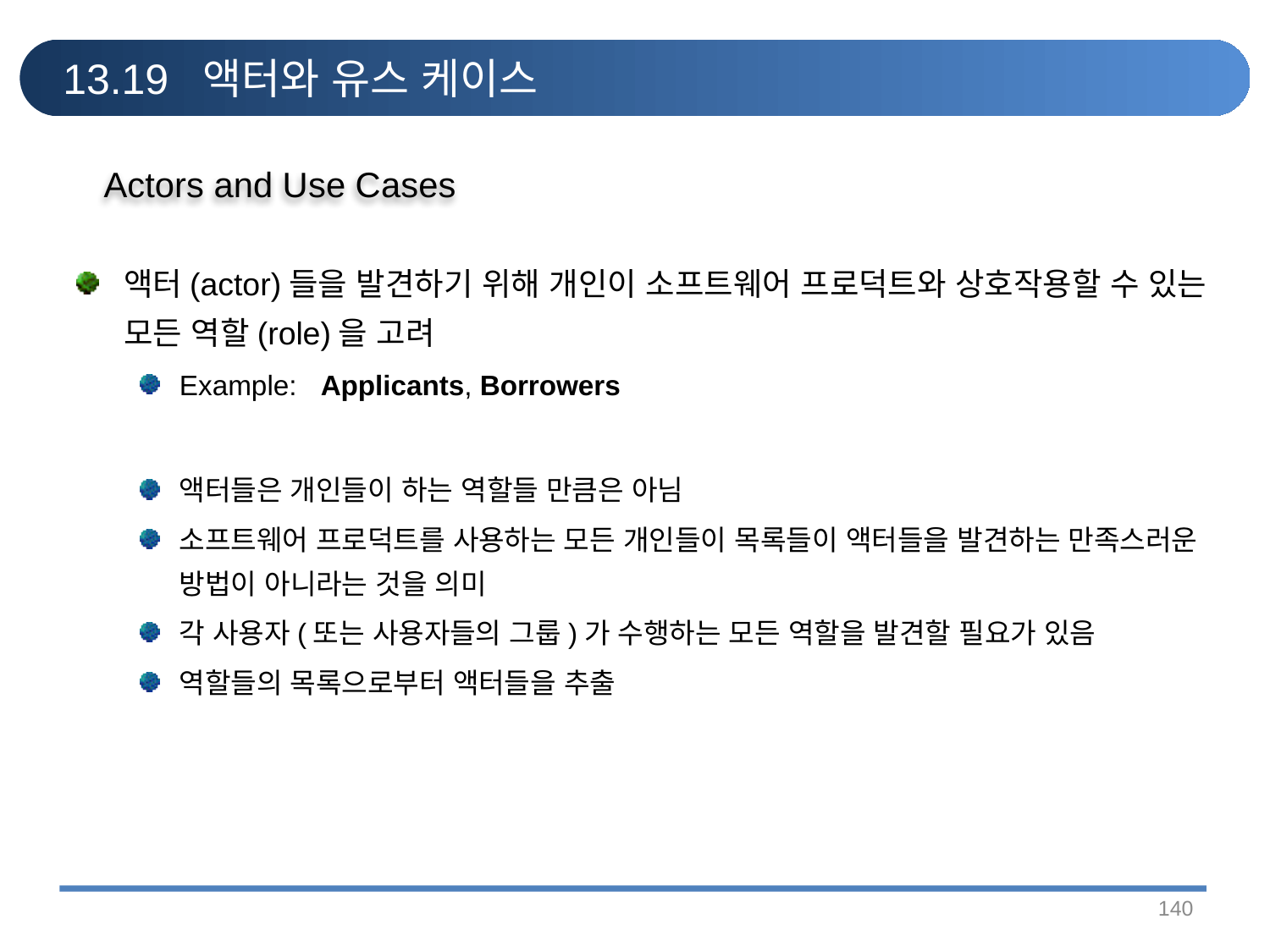

# 13.19  액터와 유스 케이스
Actors and Use Cases
액터(actor)들을 발견하기 위해 개인이 소프트웨어 프로덕트와 상호작용할 수 있는 모든 역할(role)을 고려
Example:   Applicants, Borrowers

액터들은 개인들이 하는 역할들 만큼은 아님
소프트웨어 프로덕트를 사용하는 모든 개인들이 목록들이 액터들을 발견하는 만족스러운 방법이 아니라는 것을 의미
각 사용자(또는 사용자들의 그룹)가 수행하는 모든 역할을 발견할 필요가 있음
역할들의 목록으로부터 액터들을 추출
140